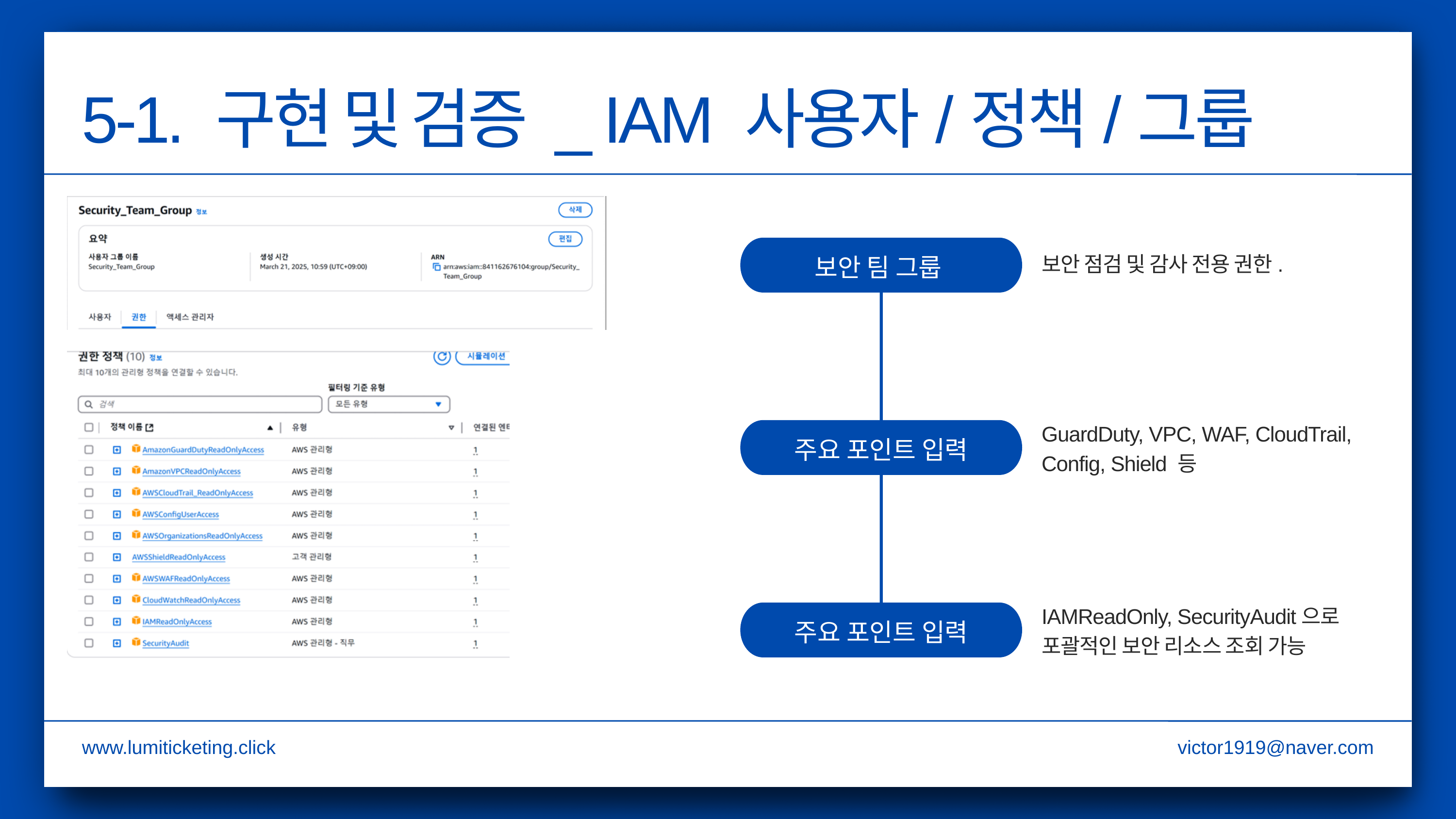

5-1. 구현 및 검증 _ IAM 사용자/정책/그룹

보안 팀 그룹
보안 점검 및 감사 전용 권한.

GuardDuty, VPC, WAF, CloudTrail, Config, Shield 등

주요 포인트 입력
IAMReadOnly, SecurityAudit으로 포괄적인 보안 리소스 조회 가능

주요 포인트 입력

www.lumiticketing.click
victor1919@naver.com